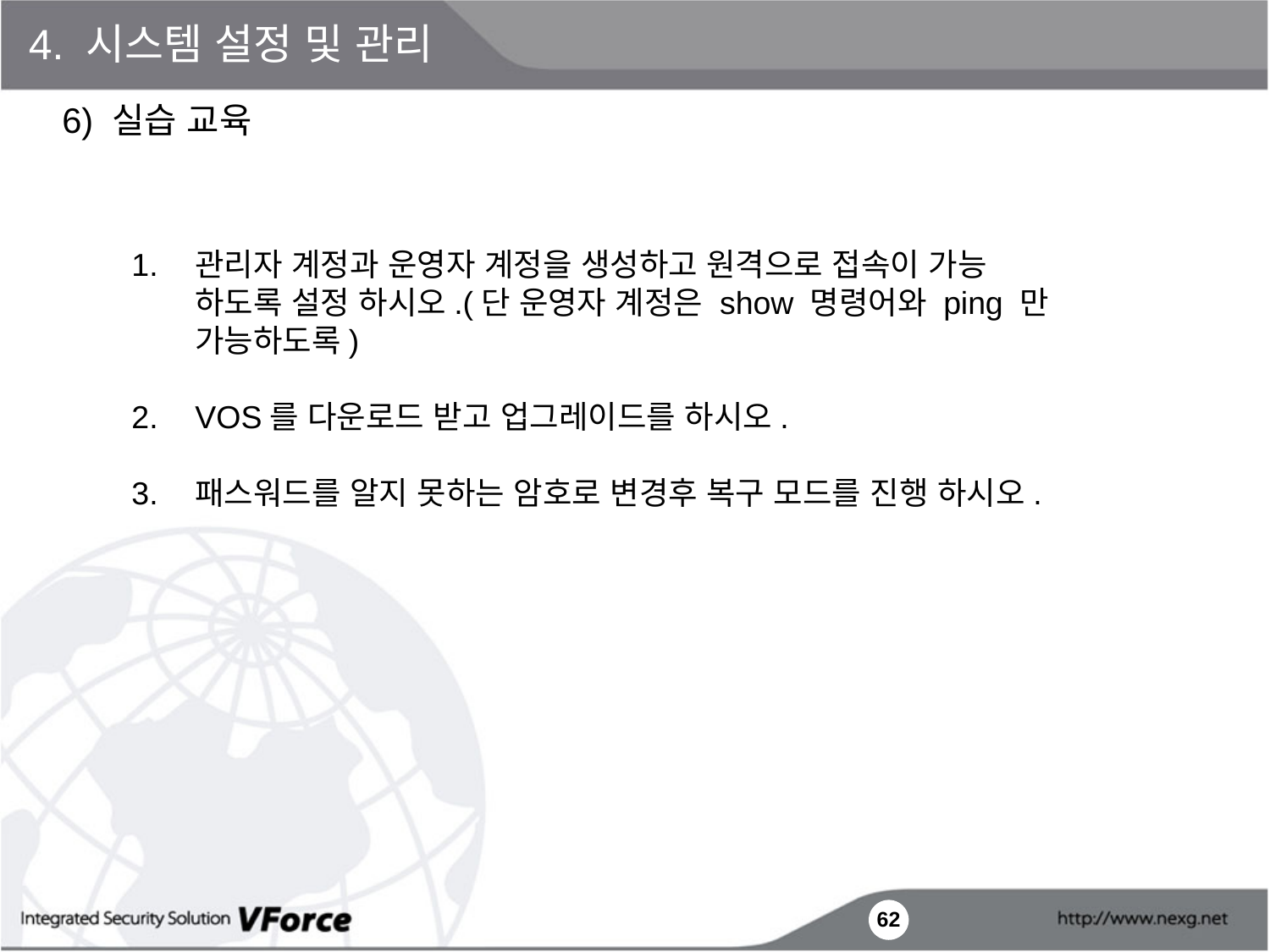

4. 시스템 설정 및 관리
6) 실습 교육
관리자 계정과 운영자 계정을 생성하고 원격으로 접속이 가능 하도록 설정 하시오.(단 운영자 계정은 show 명령어와 ping 만 가능하도록)

VOS를 다운로드 받고 업그레이드를 하시오.

패스워드를 알지 못하는 암호로 변경후 복구 모드를 진행 하시오.